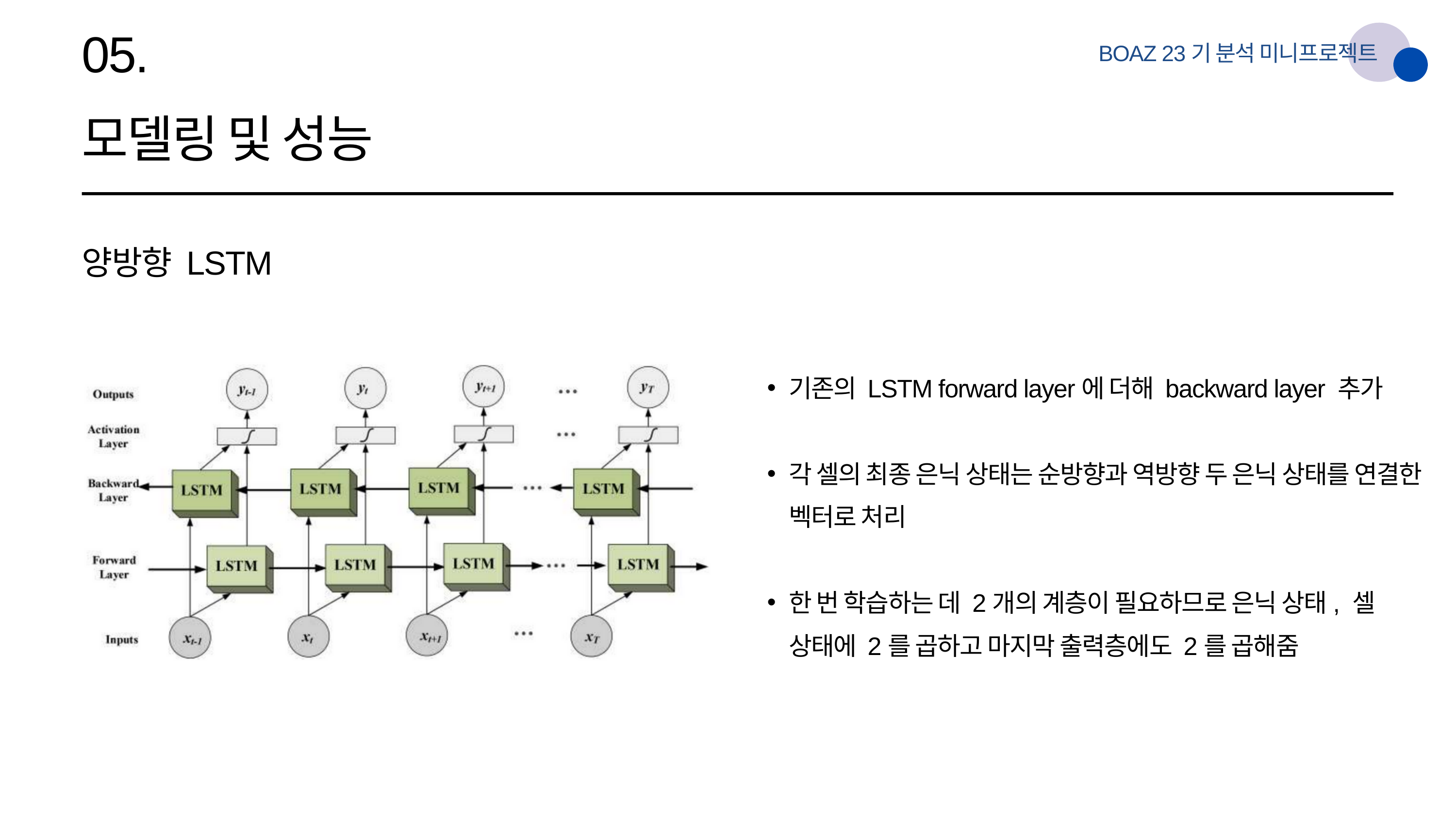

05.

BOAZ 23기 분석 미니프로젝트

모델링 및 성능

양방향 LSTM

기존의 LSTM forward layer에 더해 backward layer 추가

각 셀의 최종 은닉 상태는 순방향과 역방향 두 은닉 상태를 연결한 벡터로 처리

한 번 학습하는 데 2개의 계층이 필요하므로 은닉 상태, 셀 상태에 2를 곱하고 마지막 출력층에도 2를 곱해줌